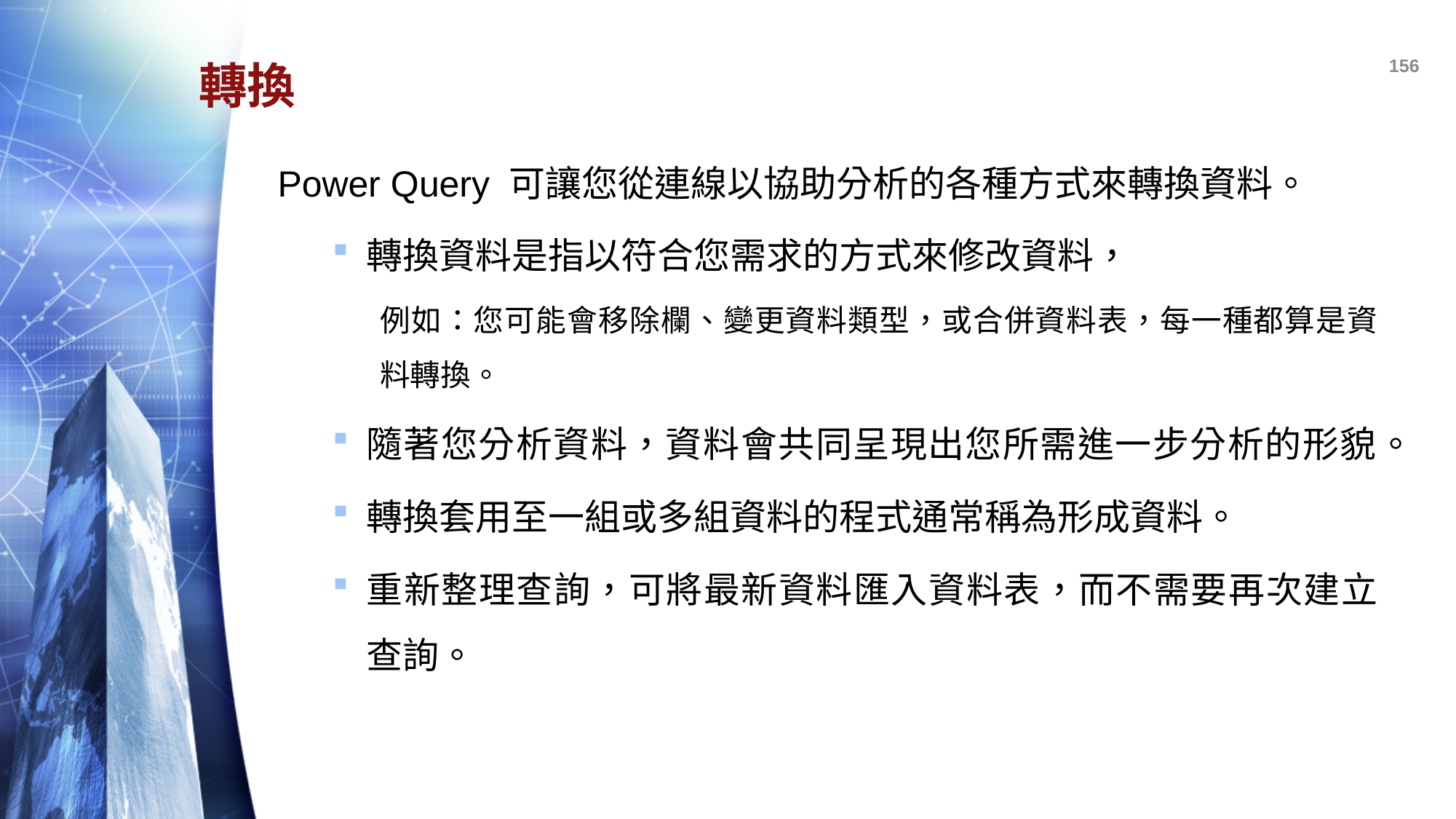

156
# 轉換
Power Query 可讓您從連線以協助分析的各種方式來轉換資料。
轉換資料是指以符合您需求的方式來修改資料，
例如：您可能會移除欄、變更資料類型，或合併資料表，每一種都算是資料轉換。
隨著您分析資料，資料會共同呈現出您所需進一步分析的形貌。
轉換套用至一組或多組資料的程式通常稱為形成資料。
重新整理查詢，可將最新資料匯入資料表，而不需要再次建立查詢。